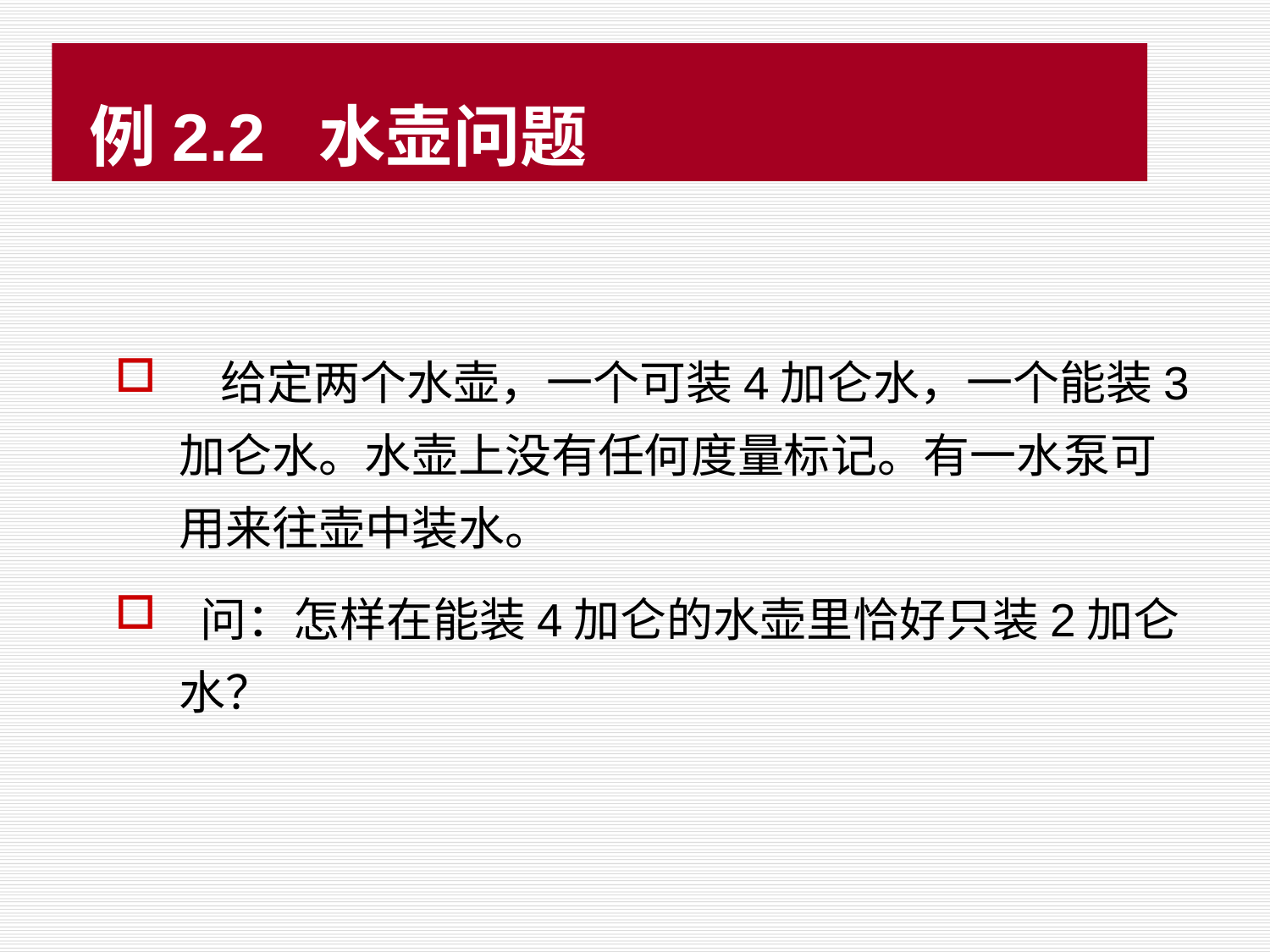

# 例2.2  水壶问题
   给定两个水壶，一个可装4加仑水，一个能装3加仑水。水壶上没有任何度量标记。有一水泵可用来往壶中装水。
 问：怎样在能装4加仑的水壶里恰好只装2加仑水？